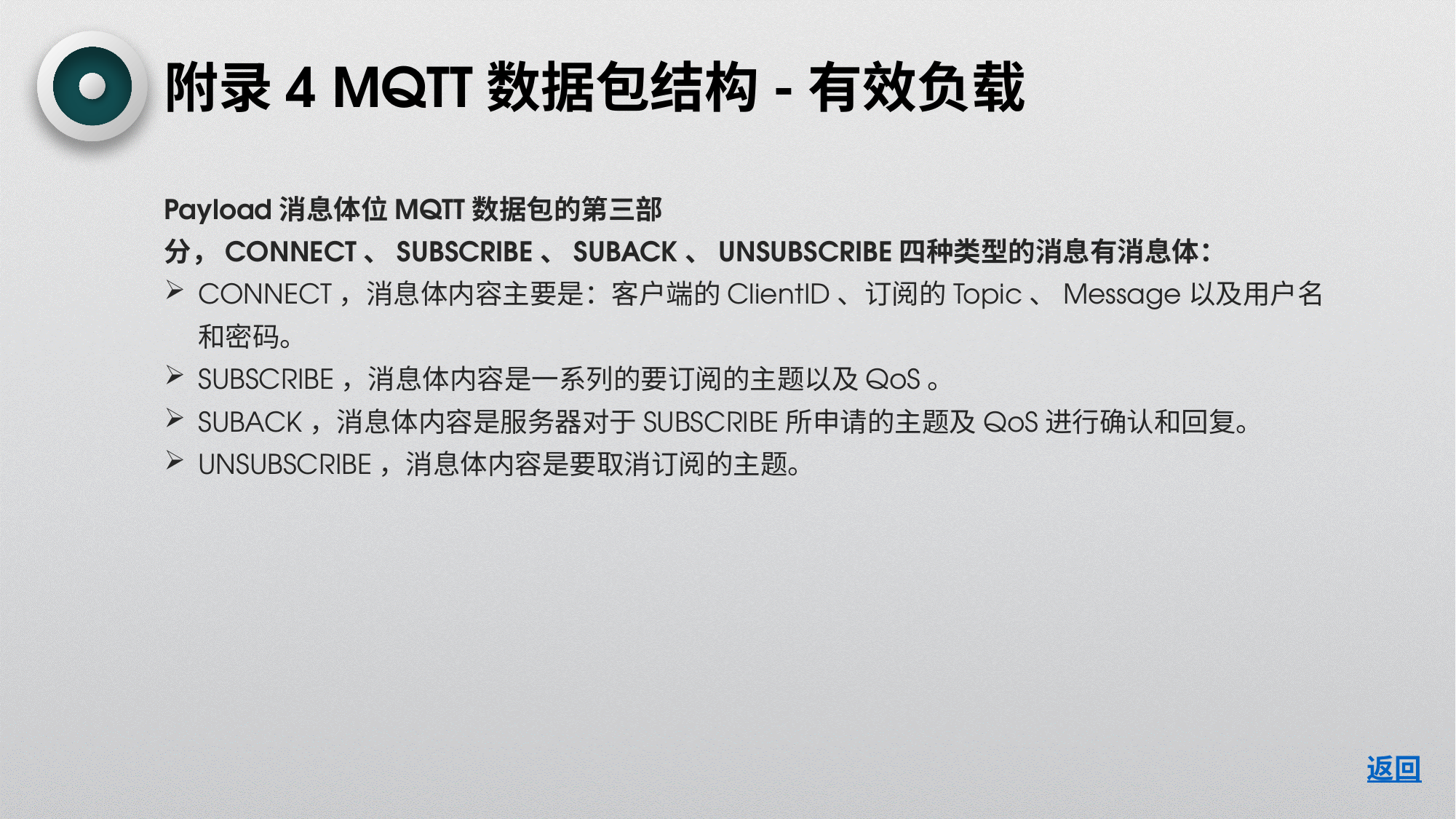

附录4 MQTT数据包结构-有效负载
Payload消息体位MQTT数据包的第三部分，CONNECT、SUBSCRIBE、SUBACK、UNSUBSCRIBE四种类型的消息有消息体：
CONNECT，消息体内容主要是：客户端的ClientID、订阅的Topic、Message以及用户名和密码。
SUBSCRIBE，消息体内容是一系列的要订阅的主题以及QoS。
SUBACK，消息体内容是服务器对于SUBSCRIBE所申请的主题及QoS进行确认和回复。
UNSUBSCRIBE，消息体内容是要取消订阅的主题。
返回